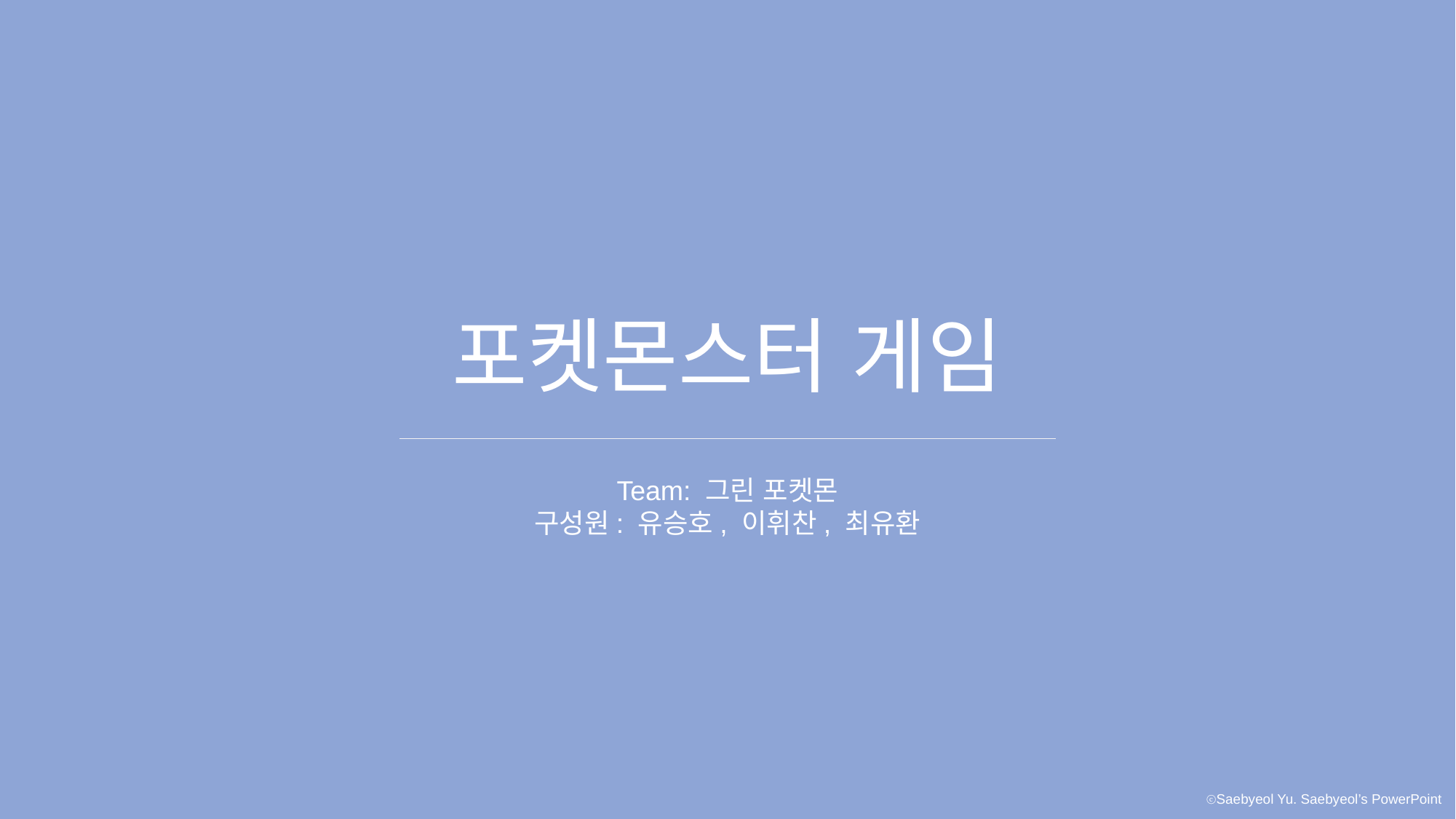

포켓몬스터 게임
Team: 그린 포켓몬
구성원: 유승호, 이휘찬, 최유환